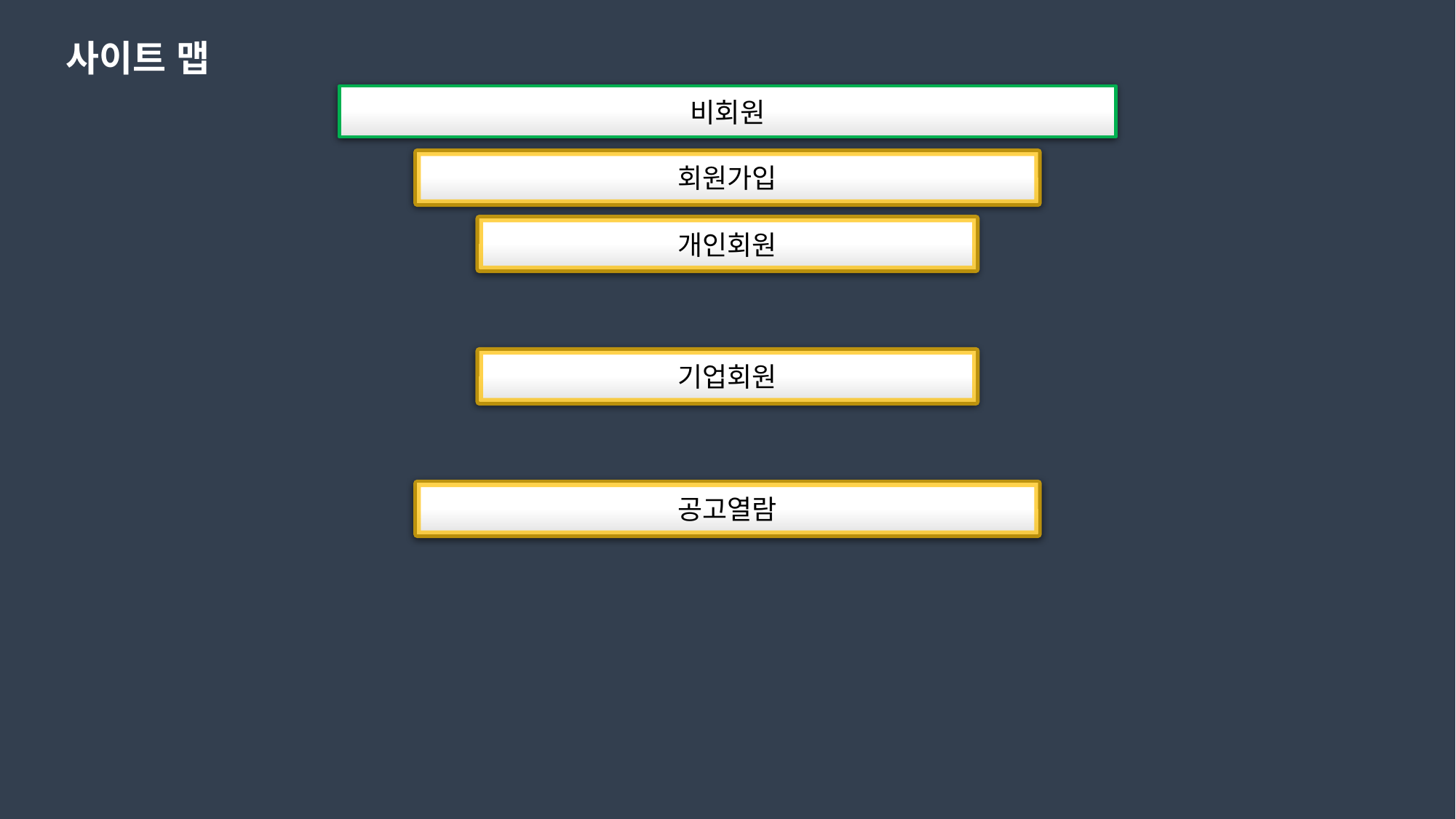

사이트 맵
비회원
공고열람
개인회원
기업회원
회원가입